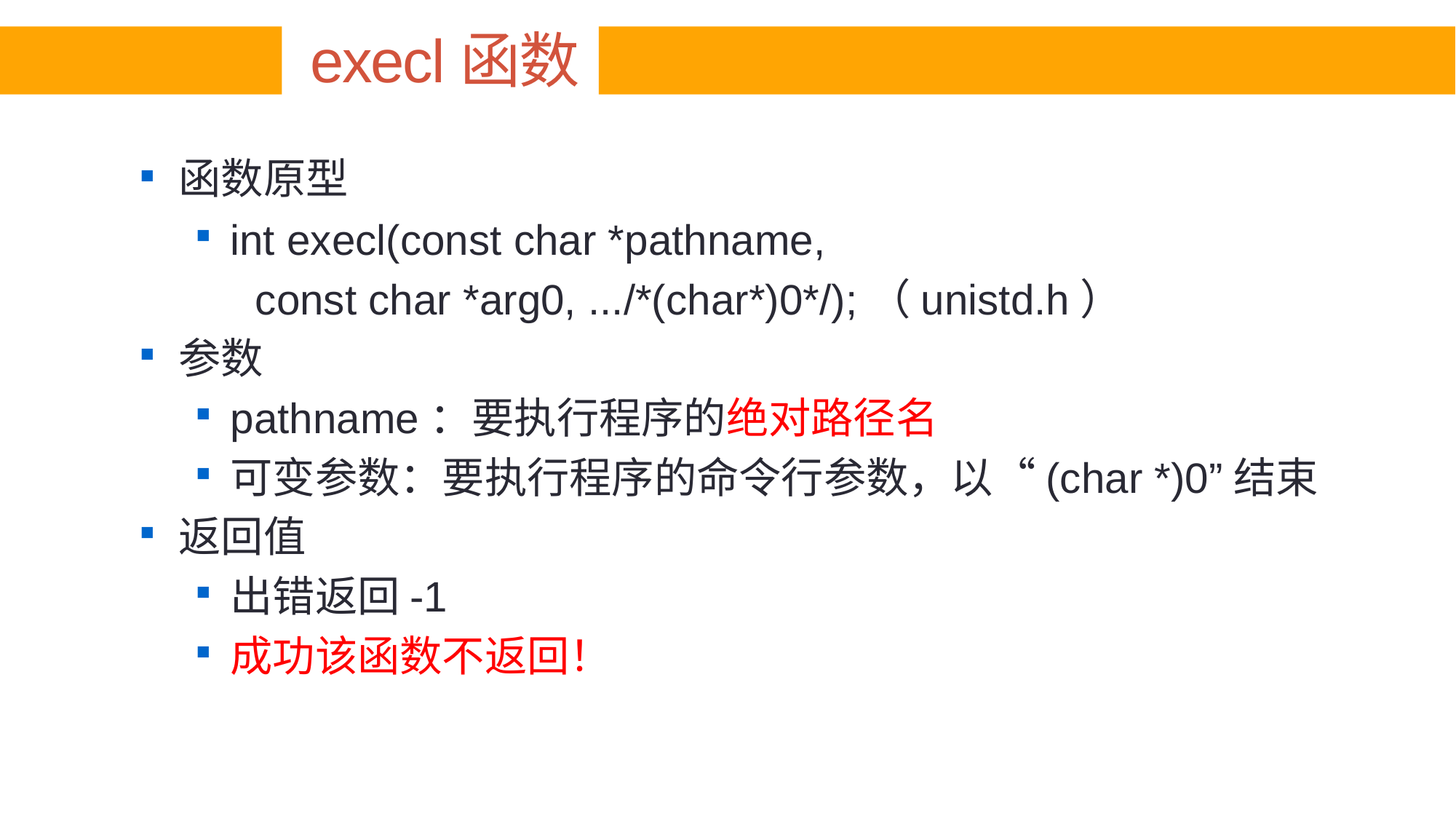

# execl函数

函数原型
int execl(const char *pathname,
     const char *arg0, .../*(char*)0*/);（unistd.h）
参数
pathname：要执行程序的绝对路径名
可变参数：要执行程序的命令行参数，以“(char *)0”结束
返回值
出错返回-1
成功该函数不返回！